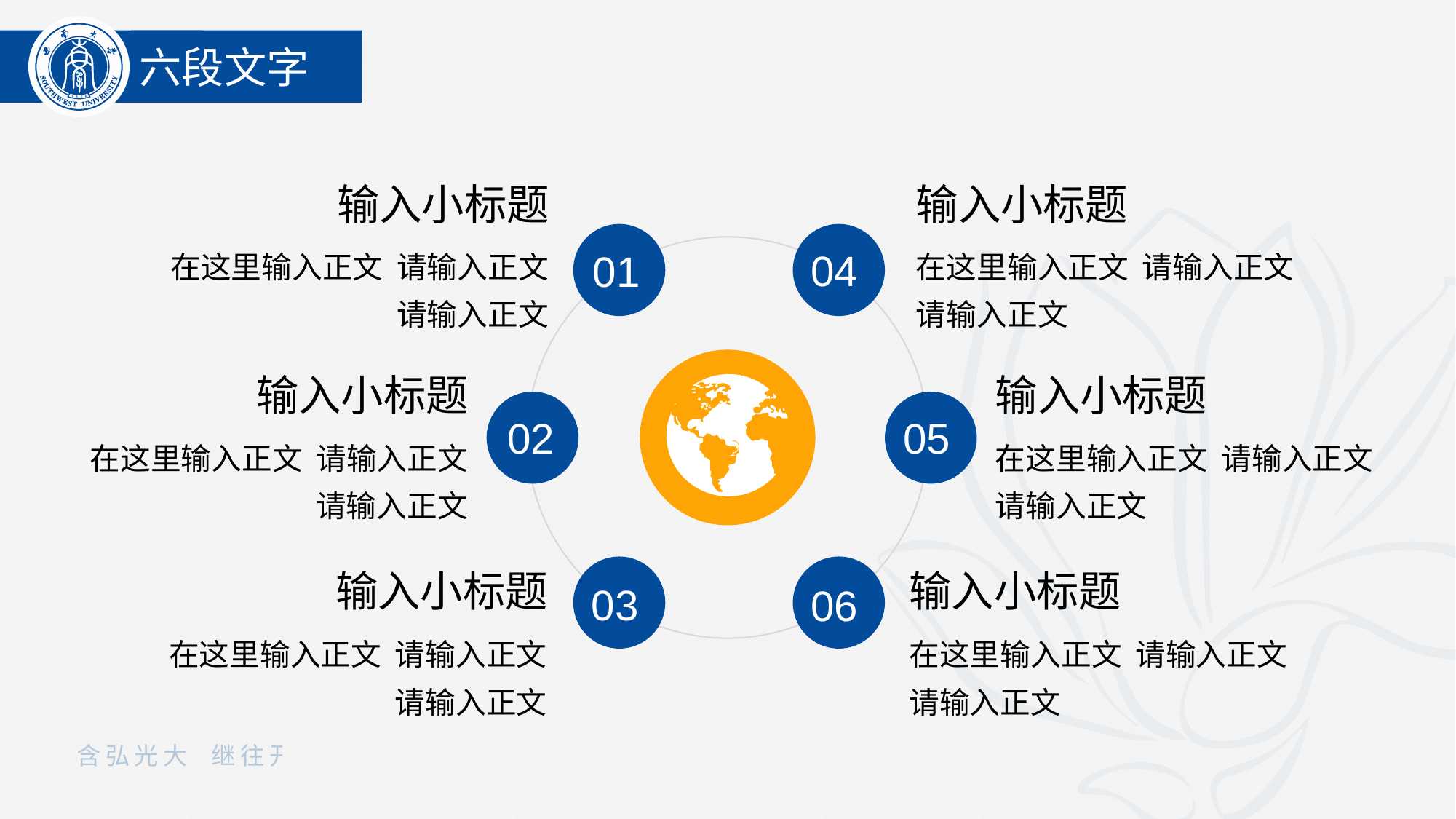

六段文字
输入小标题
输入小标题

01

04
在这里输入正文  请输入正文
请输入正文
在这里输入正文  请输入正文
请输入正文

输入小标题
输入小标题

02
05
在这里输入正文  请输入正文
请输入正文
在这里输入正文  请输入正文
请输入正文

03

06
输入小标题
输入小标题
在这里输入正文  请输入正文
请输入正文
在这里输入正文  请输入正文
请输入正文